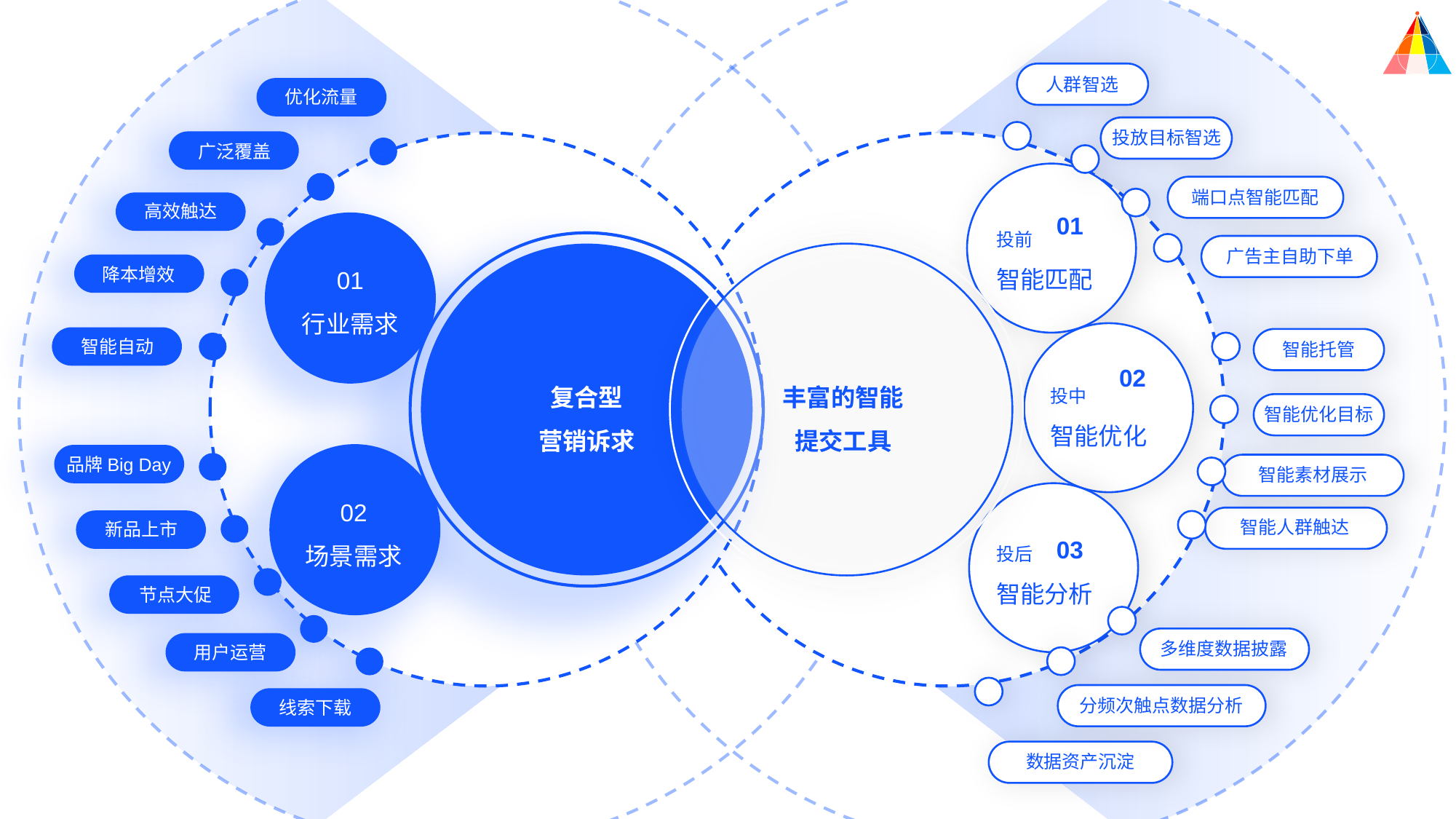

人群智选

优化流量

投放目标智选

广泛覆盖

端口点智能匹配

01

高效触达
投前
智能匹配

广告主自助下单

01
行业需求

降本增效

智能自动

智能托管
02
复合型
营销诉求
丰富的智能
提交工具
投中
智能优化

智能优化目标

品牌Big Day

智能素材展示
02
场景需求

智能人群触达

新品上市

03
投后
智能分析

节点大促

多维度数据披露

用户运营

分频次触点数据分析
线索下载

数据资产沉淀